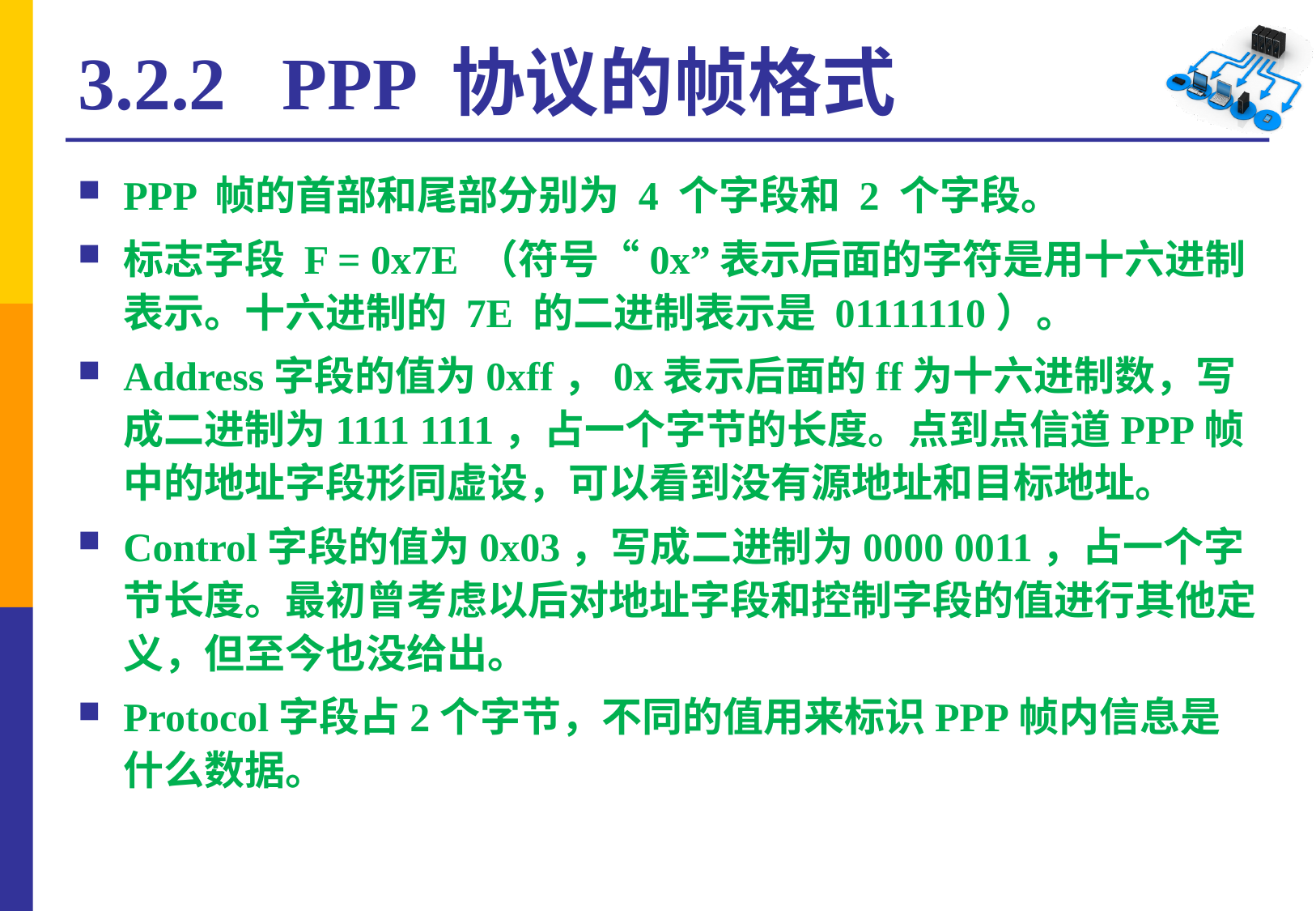

# 3.2.2   PPP 协议的帧格式
PPP 帧的首部和尾部分别为 4 个字段和 2 个字段。
标志字段 F = 0x7E （符号“0x”表示后面的字符是用十六进制表示。十六进制的 7E 的二进制表示是 01111110）。
Address字段的值为0xff，0x表示后面的ff为十六进制数，写成二进制为1111 1111，占一个字节的长度。点到点信道PPP帧中的地址字段形同虚设，可以看到没有源地址和目标地址。
Control字段的值为0x03，写成二进制为0000 0011，占一个字节长度。最初曾考虑以后对地址字段和控制字段的值进行其他定义，但至今也没给出。
Protocol字段占2个字节，不同的值用来标识PPP帧内信息是什么数据。